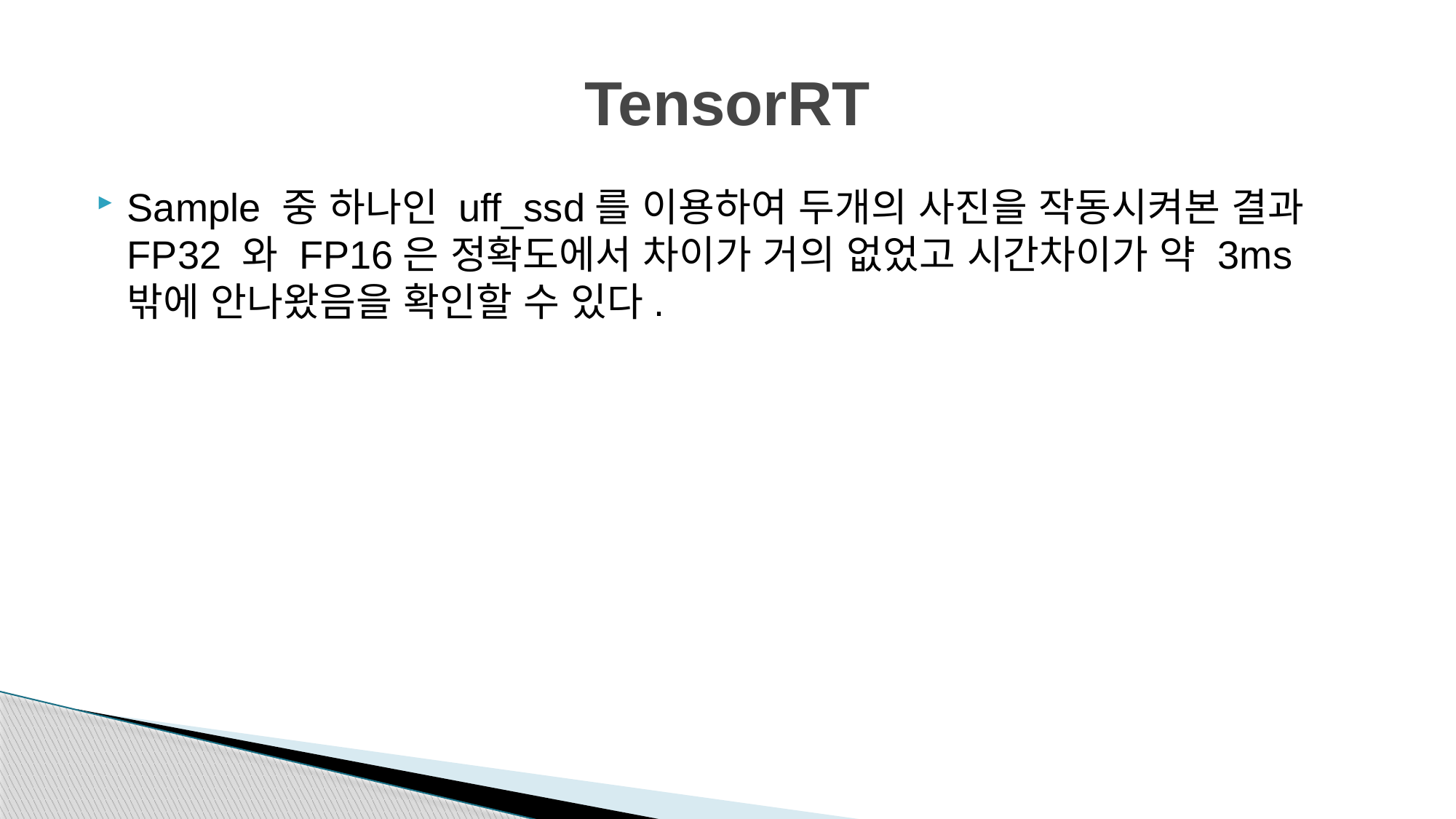

# TensorRT
Sample 중 하나인 uff_ssd를 이용하여 두개의 사진을 작동시켜본 결과FP32 와 FP16은 정확도에서 차이가 거의 없었고 시간차이가 약 3ms밖에 안나왔음을 확인할 수 있다.